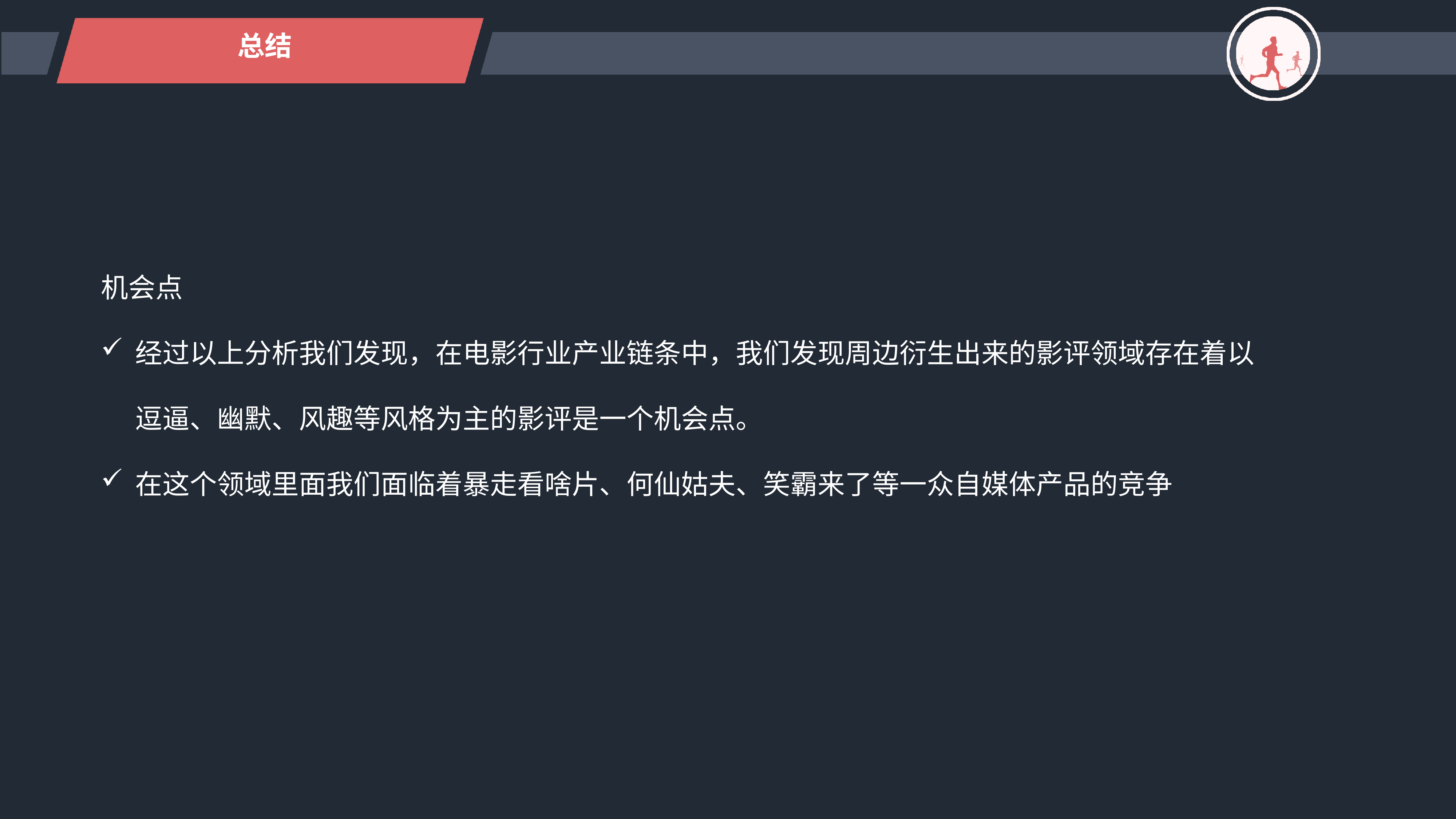

# 总结
机会点
经过以上分析我们发现，在电影行业产业链条中，我们发现周边衍生出来的影评领域存在着以逗逼、幽默、风趣等风格为主的影评是一个机会点。
在这个领域里面我们面临着暴走看啥片、何仙姑夫、笑霸来了等一众自媒体产品的竞争